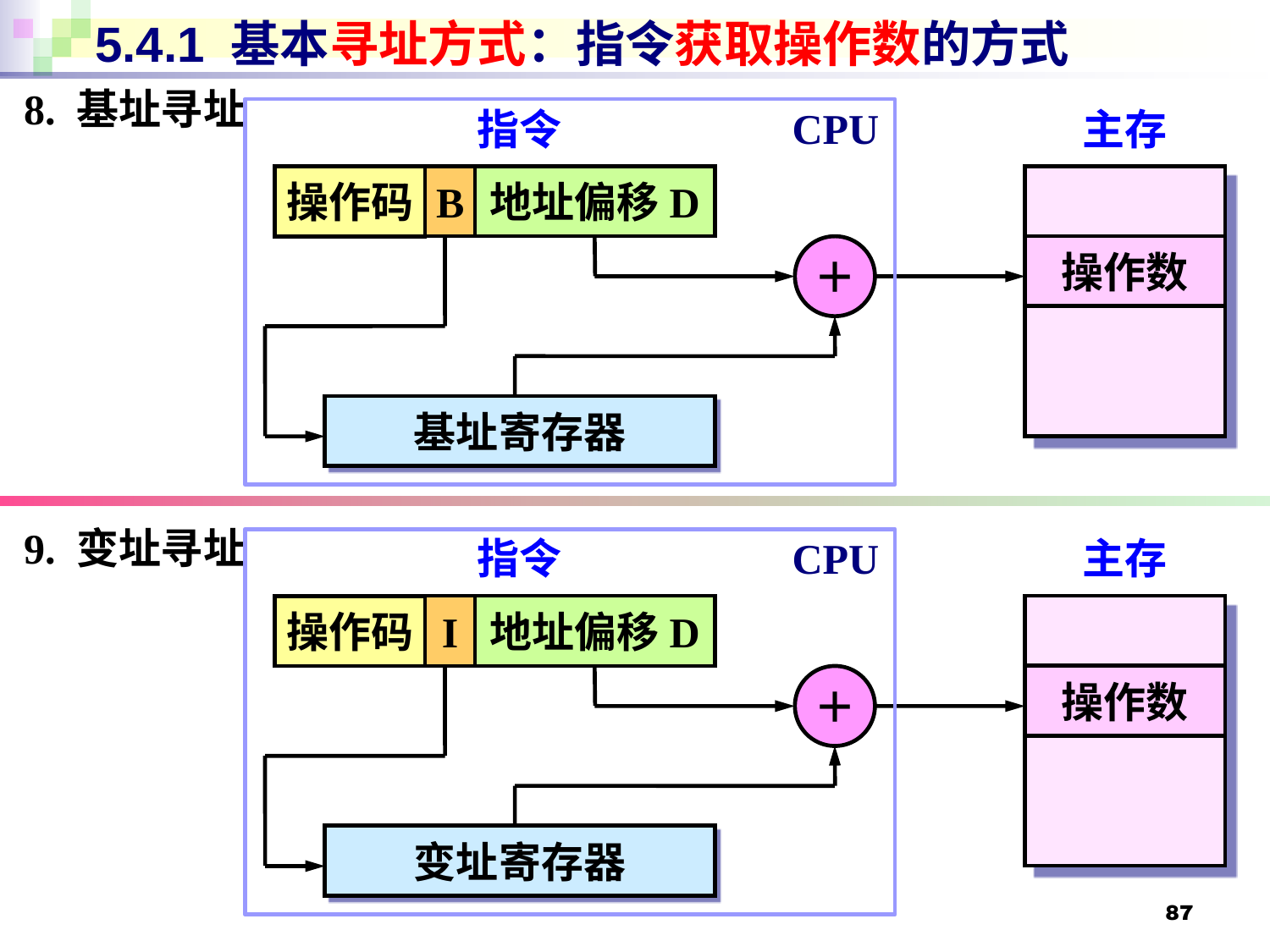

# 5.4.1 基本寻址方式：指令获取操作数的方式
8. 基址寻址
CPU
指令
主存

B
地址偏移D

操作码
操作数

＋

基址寄存器

9. 变址寻址
指令
主存
CPU

I
地址偏移D

操作码
操作数

＋

变址寄存器

87